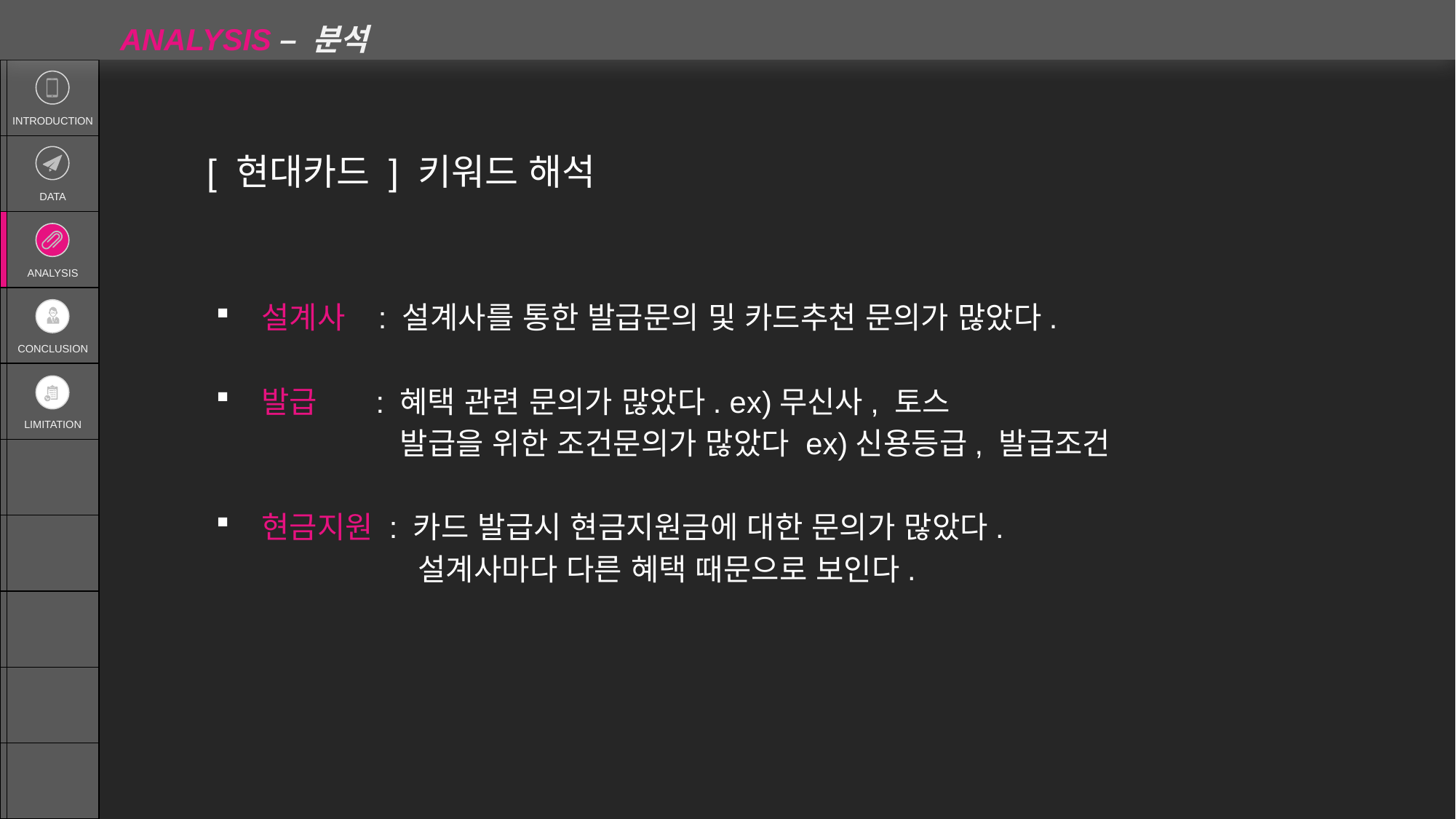

ANALYSIS – 분석
|  | INTRODUCTION |
| --- | --- |
|  | DATA |
|  | ANALYSIS |
|  | CONCLUSION |
|  | LIMITATION |
|  |  |
|  |  |
|  |  |
|  |  |
|  |  |

[ 현대카드 ] 키워드 해석

설계사   : 설계사를 통한 발급문의 및 카드추천 문의가 많았다.

발급      : 혜택 관련 문의가 많았다. ex)무신사, 토스
	         발급을 위한 조건문의가 많았다 ex)신용등급, 발급조건

현금지원 : 카드 발급시 현금지원금에 대한 문의가 많았다.
	          설계사마다 다른 혜택 때문으로 보인다.